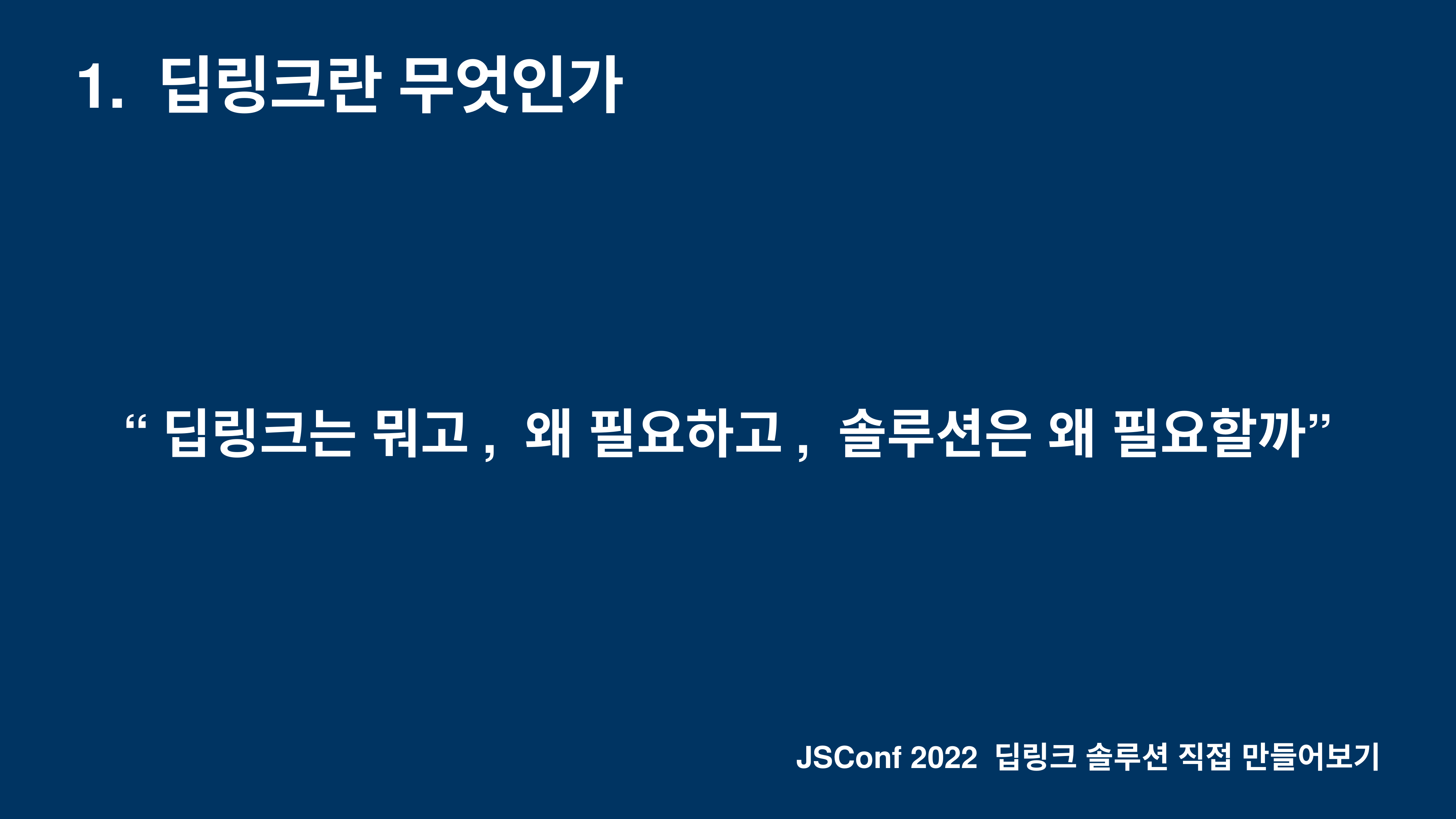

# 1. 딥링크란 무엇인가
“딥링크는 뭐고, 왜 필요하고, 솔루션은 왜 필요할까”
JSConf 2022 딥링크 솔루션 직접 만들어보기